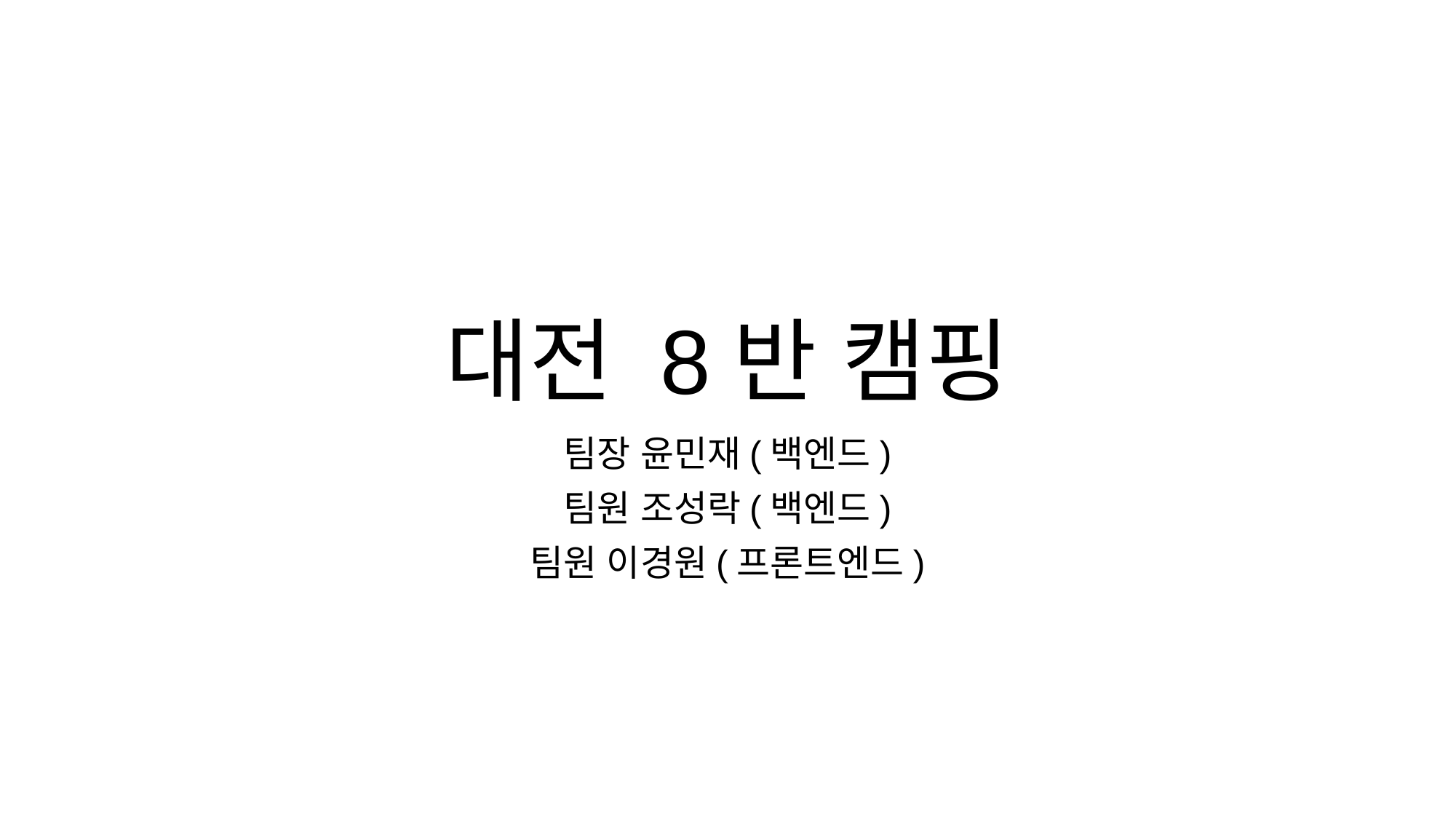

# 대전 8반 캠핑
팀장 윤민재(백엔드)
팀원 조성락(백엔드)
팀원 이경원(프론트엔드)